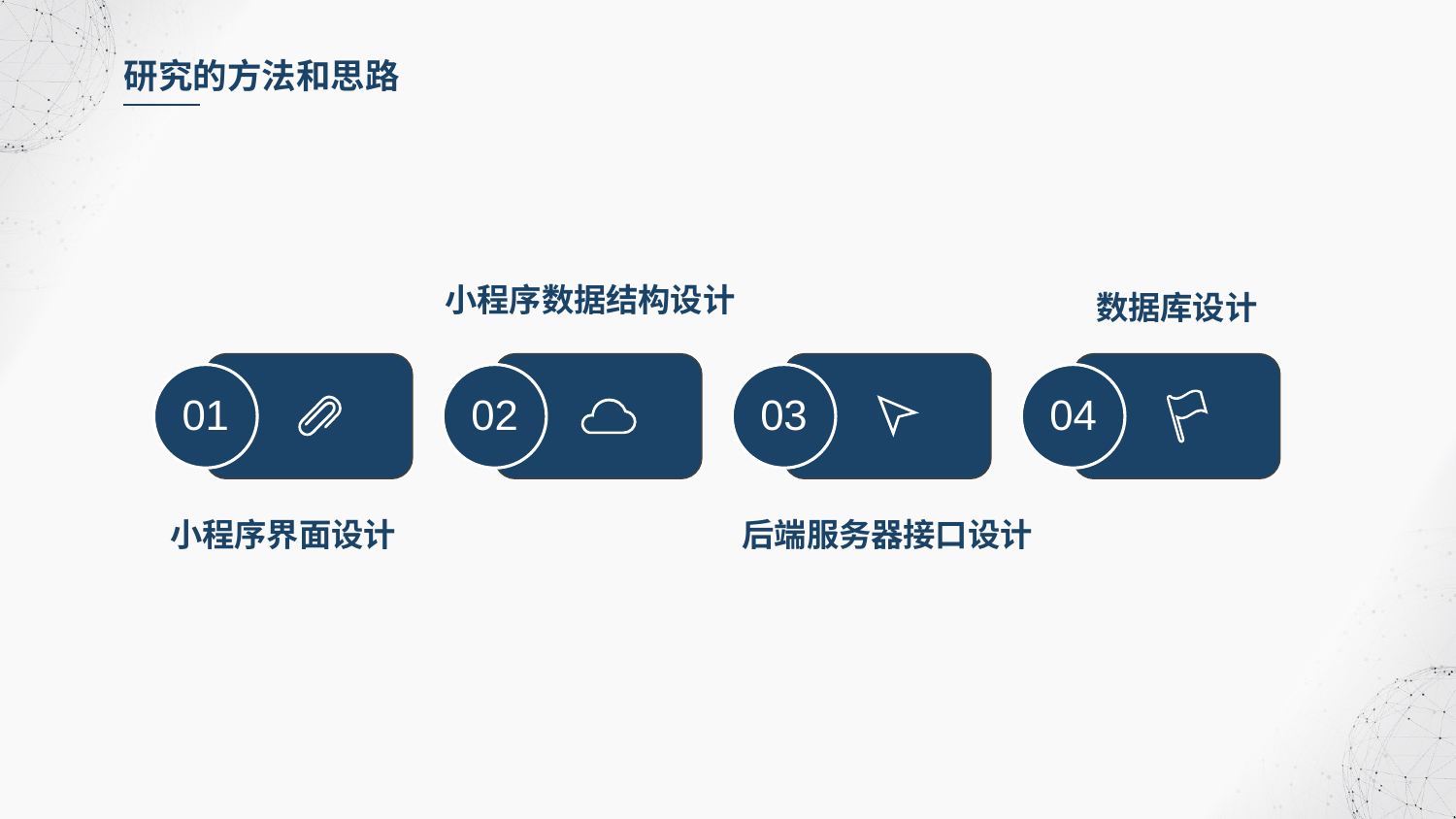

研究的方法和思路
小程序数据结构设计
数据库设计

01

02

03

04

小程序界面设计
后端服务器接口设计